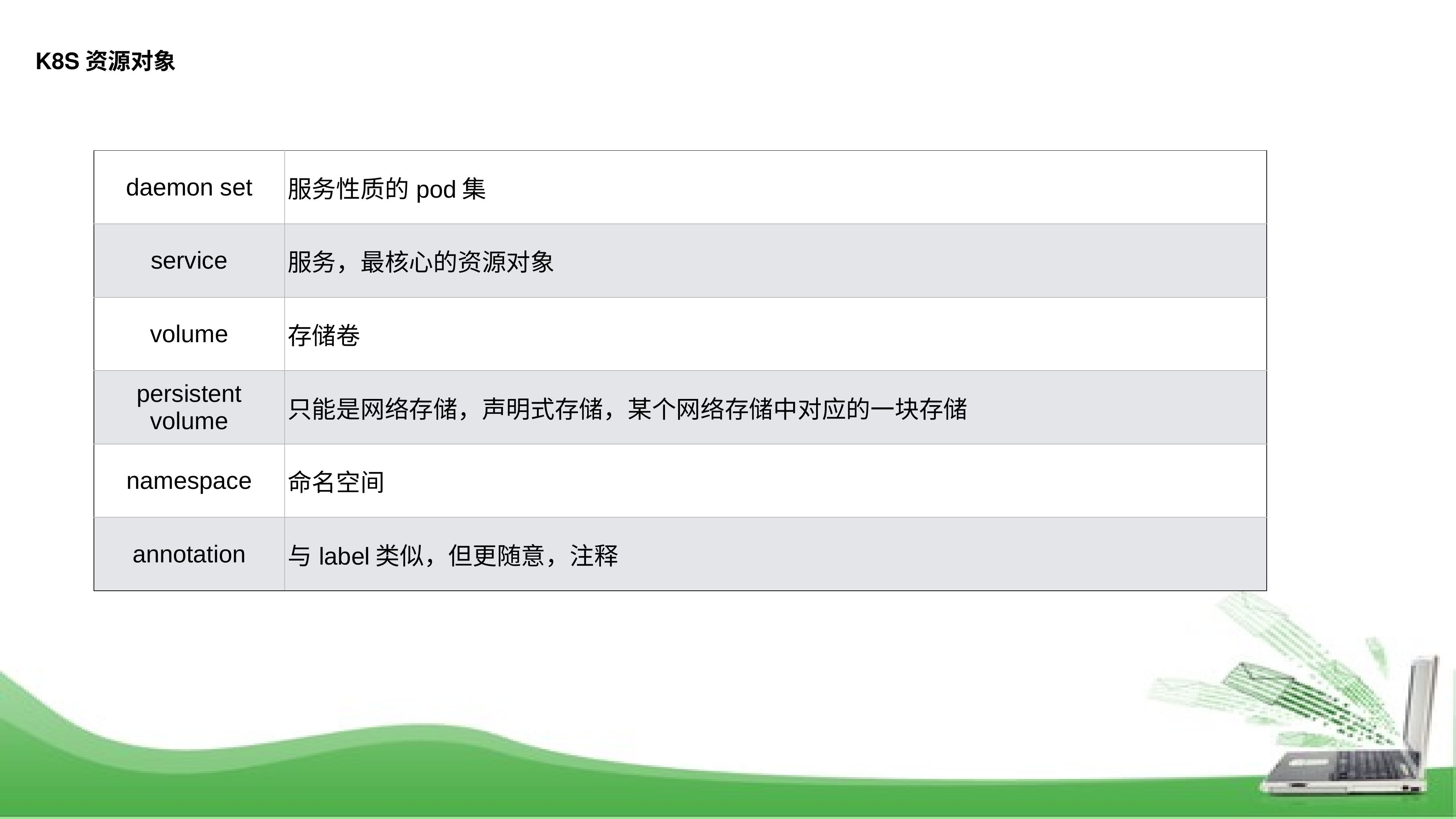

K8S资源对象
| daemon set | 服务性质的pod集 |
| --- | --- |
| service | 服务，最核心的资源对象 |
| volume | 存储卷 |
| persistent volume | 只能是网络存储，声明式存储，某个网络存储中对应的一块存储 |
| namespace | 命名空间 |
| annotation | 与label类似，但更随意，注释 |